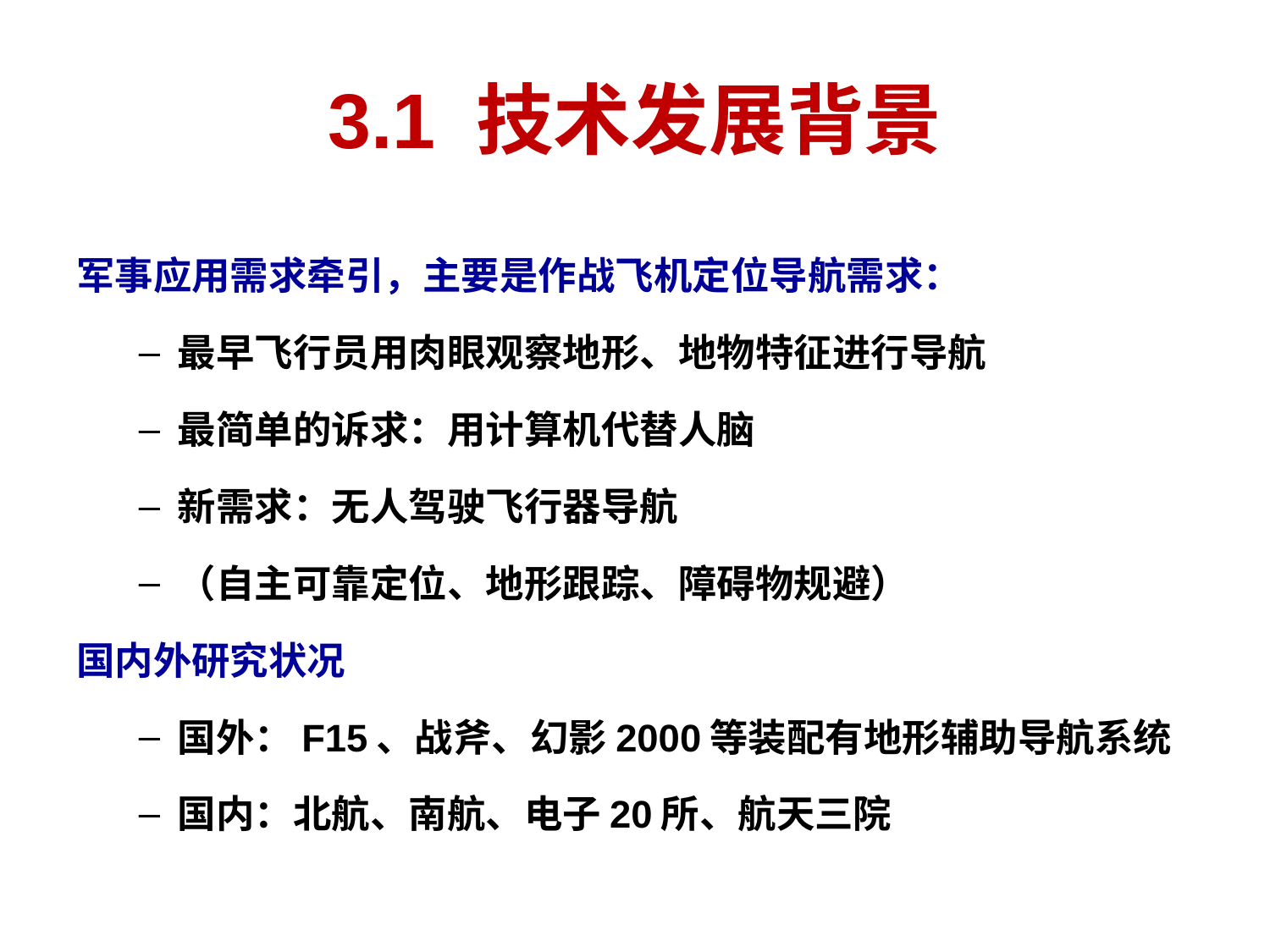

# 3.1 技术发展背景
军事应用需求牵引，主要是作战飞机定位导航需求：
最早飞行员用肉眼观察地形、地物特征进行导航
最简单的诉求：用计算机代替人脑
新需求：无人驾驶飞行器导航
（自主可靠定位、地形跟踪、障碍物规避）
国内外研究状况
国外：F15、战斧、幻影2000等装配有地形辅助导航系统
国内：北航、南航、电子20所、航天三院